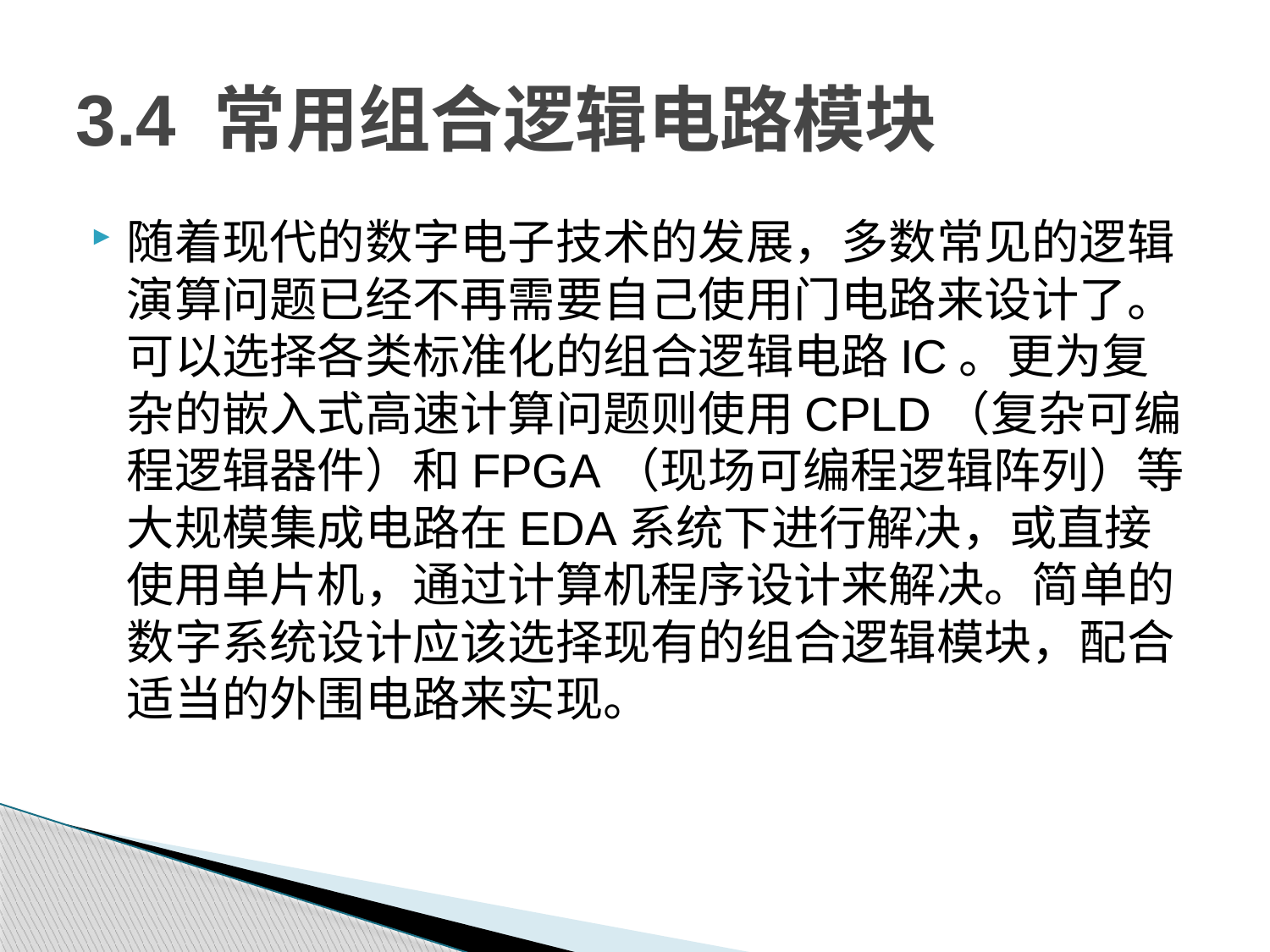

# 3.4 常用组合逻辑电路模块
随着现代的数字电子技术的发展，多数常见的逻辑演算问题已经不再需要自己使用门电路来设计了。可以选择各类标准化的组合逻辑电路IC。更为复杂的嵌入式高速计算问题则使用CPLD（复杂可编程逻辑器件）和FPGA（现场可编程逻辑阵列）等大规模集成电路在EDA系统下进行解决，或直接使用单片机，通过计算机程序设计来解决。简单的数字系统设计应该选择现有的组合逻辑模块，配合适当的外围电路来实现。